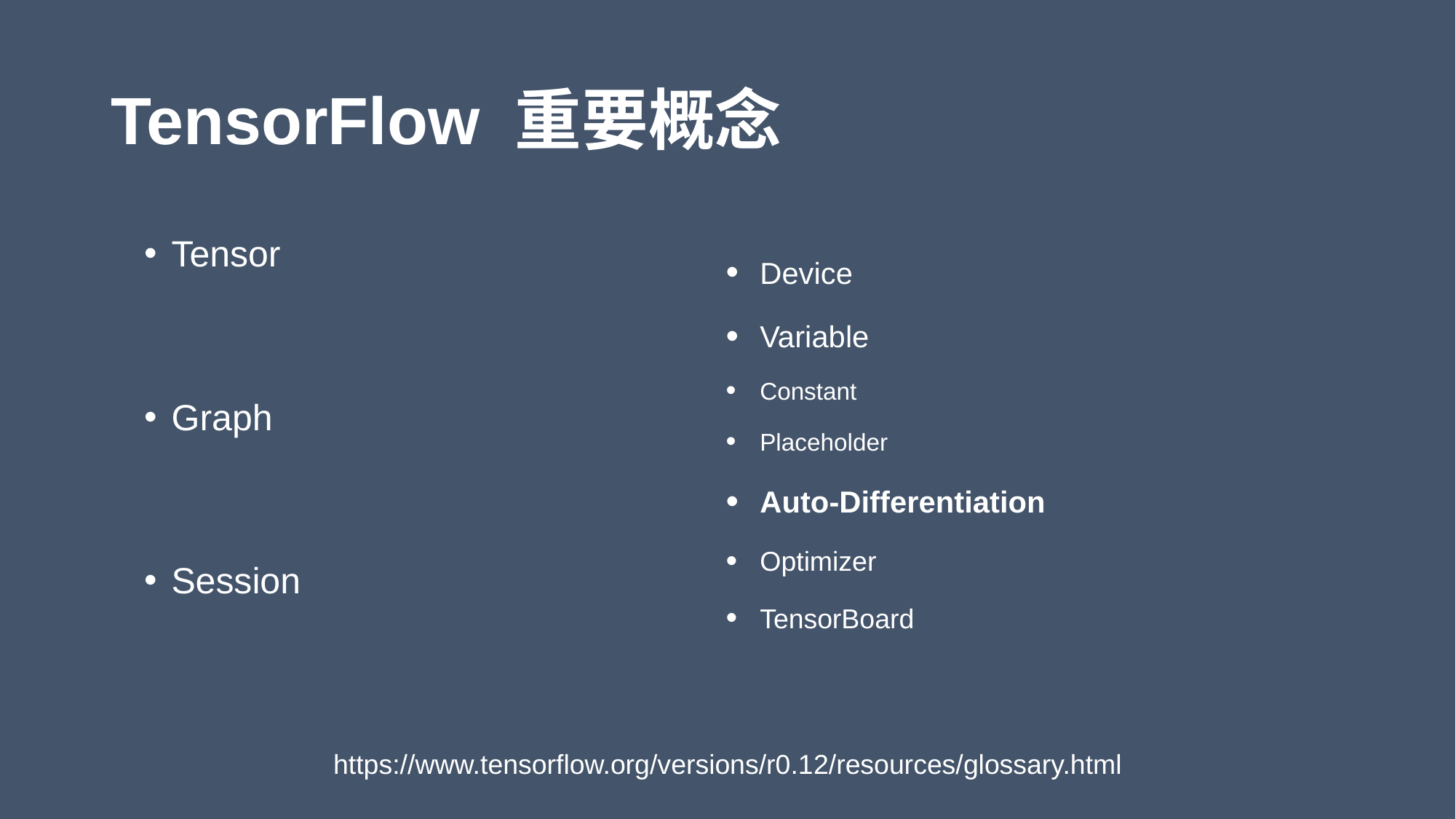

# TensorFlow 重要概念
Tensor

Graph

Session

Device
Variable
Constant
Placeholder
Auto-Differentiation
Optimizer
TensorBoard
https://www.tensorflow.org/versions/r0.12/resources/glossary.html